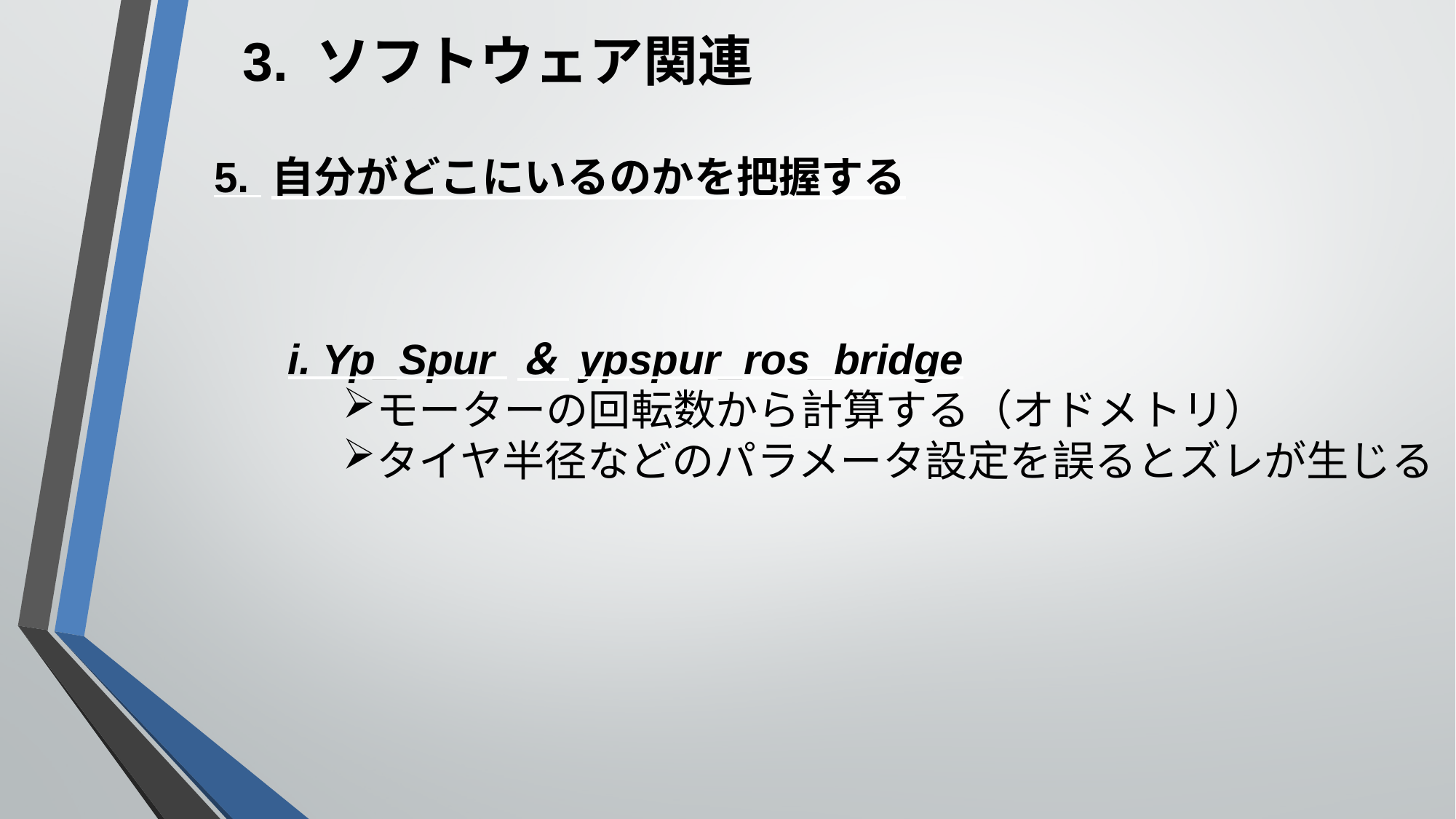

3. ソフトウェア関連
5. 自分がどこにいるのかを把握する
i. Yp_Spur ＆ ypspur_ros_bridge
モーターの回転数から計算する（オドメトリ）
タイヤ半径などのパラメータ設定を誤るとズレが生じる